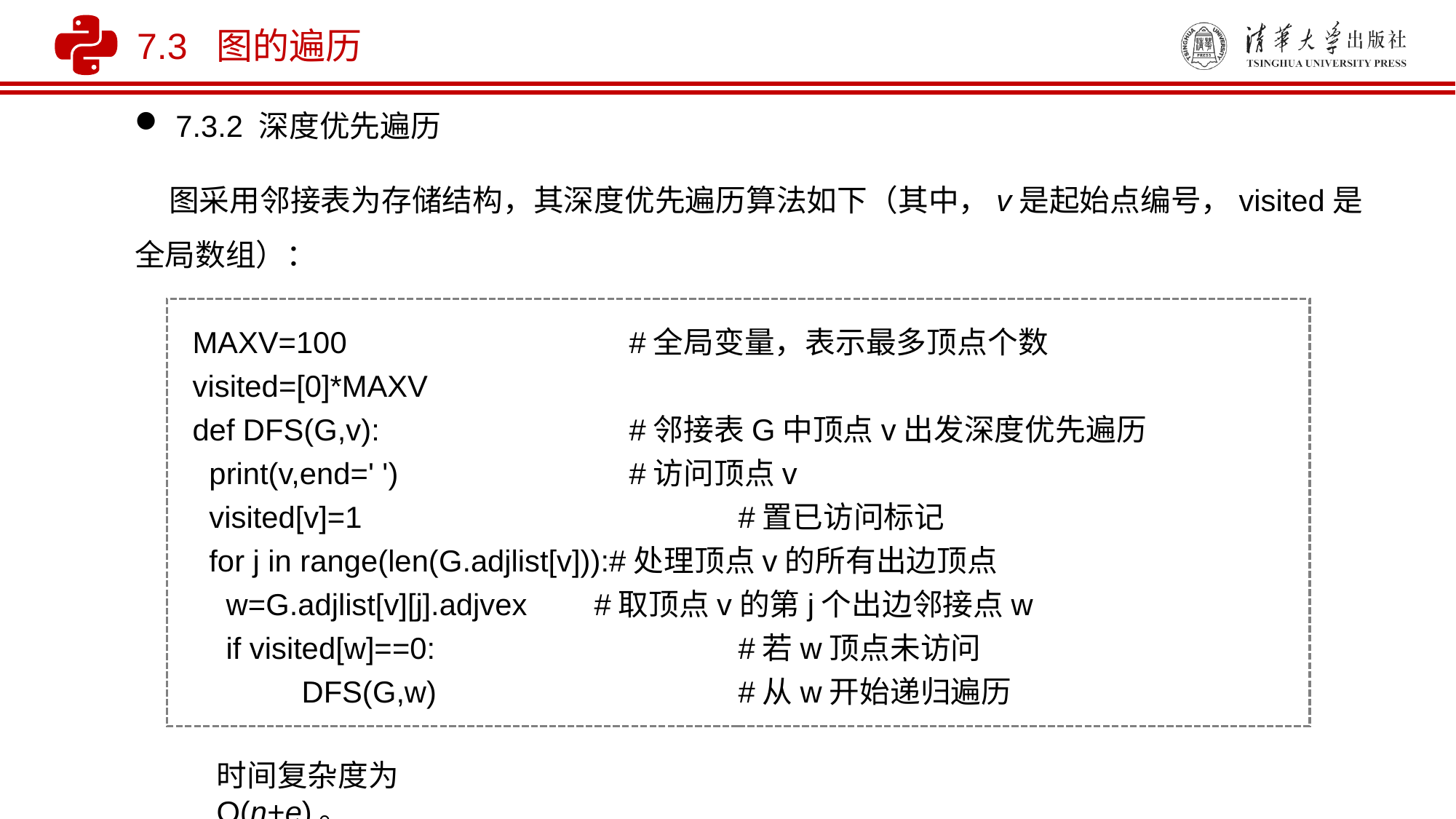

7.3  图的遍历
7.3.2 深度优先遍历
    图采用邻接表为存储结构，其深度优先遍历算法如下（其中，v是起始点编号，visited是全局数组）：
MAXV=100                       	#全局变量，表示最多顶点个数
visited=[0]*MAXV
def DFS(G,v):	                	#邻接表G中顶点v出发深度优先遍历
  print(v,end=' ')         		#访问顶点v
  visited[v]=1				#置已访问标记
  for j in range(len(G.adjlist[v])):#处理顶点v的所有出边顶点
    w=G.adjlist[v][j].adjvex        #取顶点v的第j个出边邻接点w
    if visited[w]==0:			#若w顶点未访问
      	DFS(G,w)			#从w开始递归遍历
时间复杂度为O(n+e)。